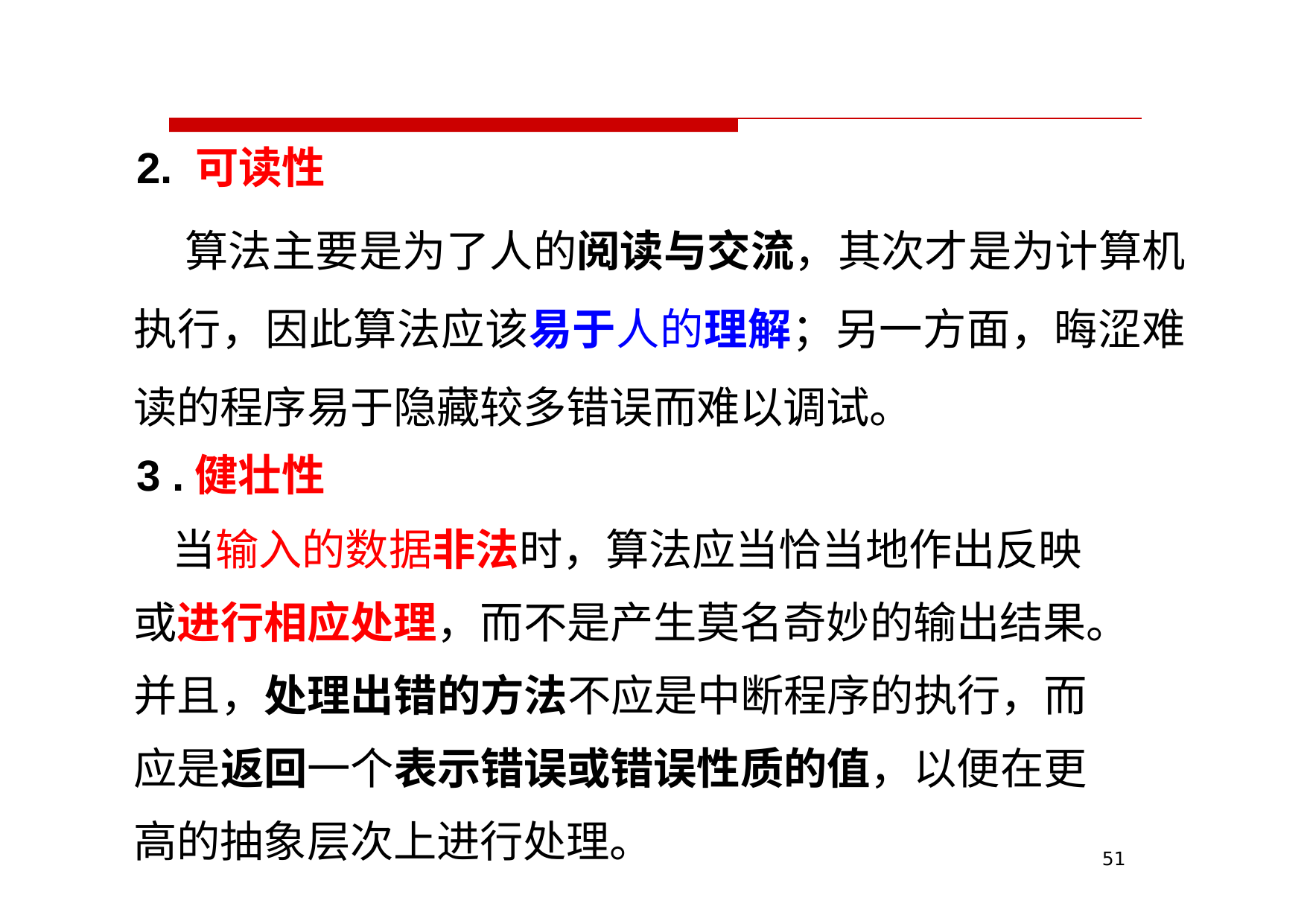

# 2. 可读性
算法主要是为了人的阅读与交流，其次才是为计算机 执行，因此算法应该易于人的理解；另一方面，晦涩难 读的程序易于隐藏较多错误而难以调试。
3 .健壮性
当输入的数据非法时，算法应当恰当地作出反映 或进行相应处理，而不是产生莫名奇妙的输出结果。 并且，处理出错的方法不应是中断程序的执行，而 应是返回一个表示错误或错误性质的值，以便在更
高的抽象层次上进行处理。
51